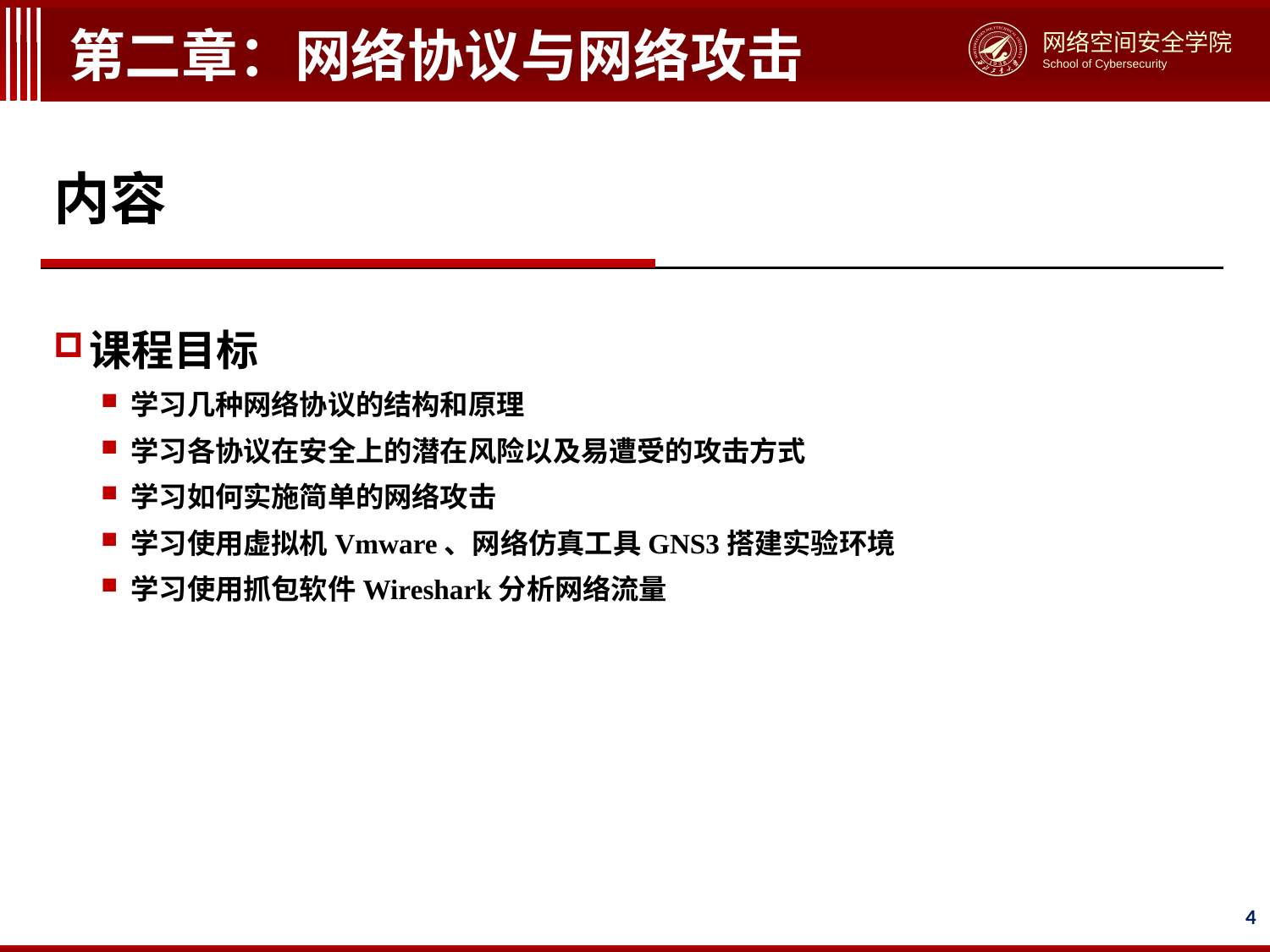

# 第二章：网络协议与网络攻击
内容
课程目标
学习几种网络协议的结构和原理
学习各协议在安全上的潜在风险以及易遭受的攻击方式
学习如何实施简单的网络攻击
学习使用虚拟机Vmware、网络仿真工具GNS3搭建实验环境
学习使用抓包软件Wireshark分析网络流量